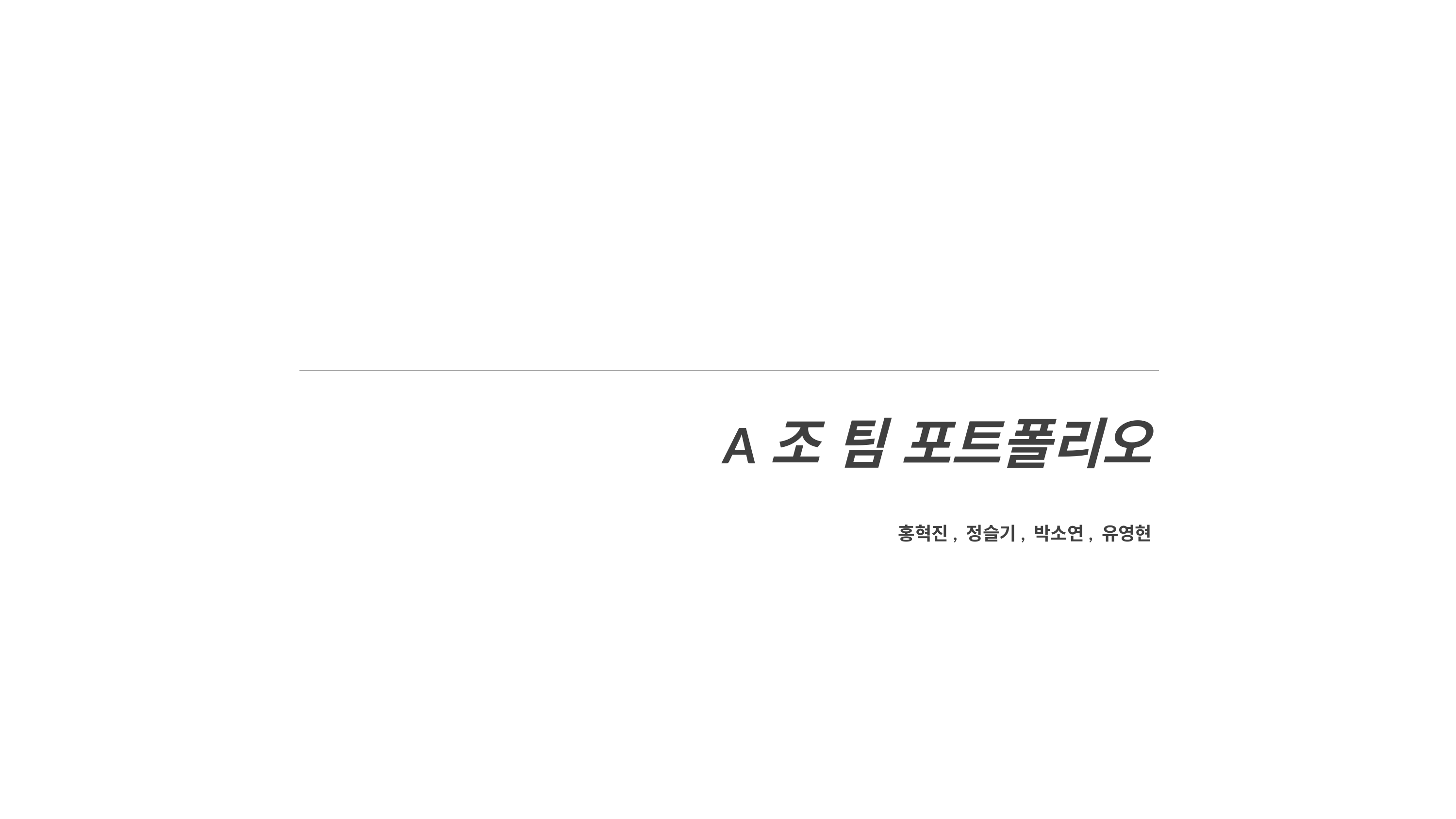

A조 팀 포트폴리오
홍혁진, 정슬기, 박소연, 유영현